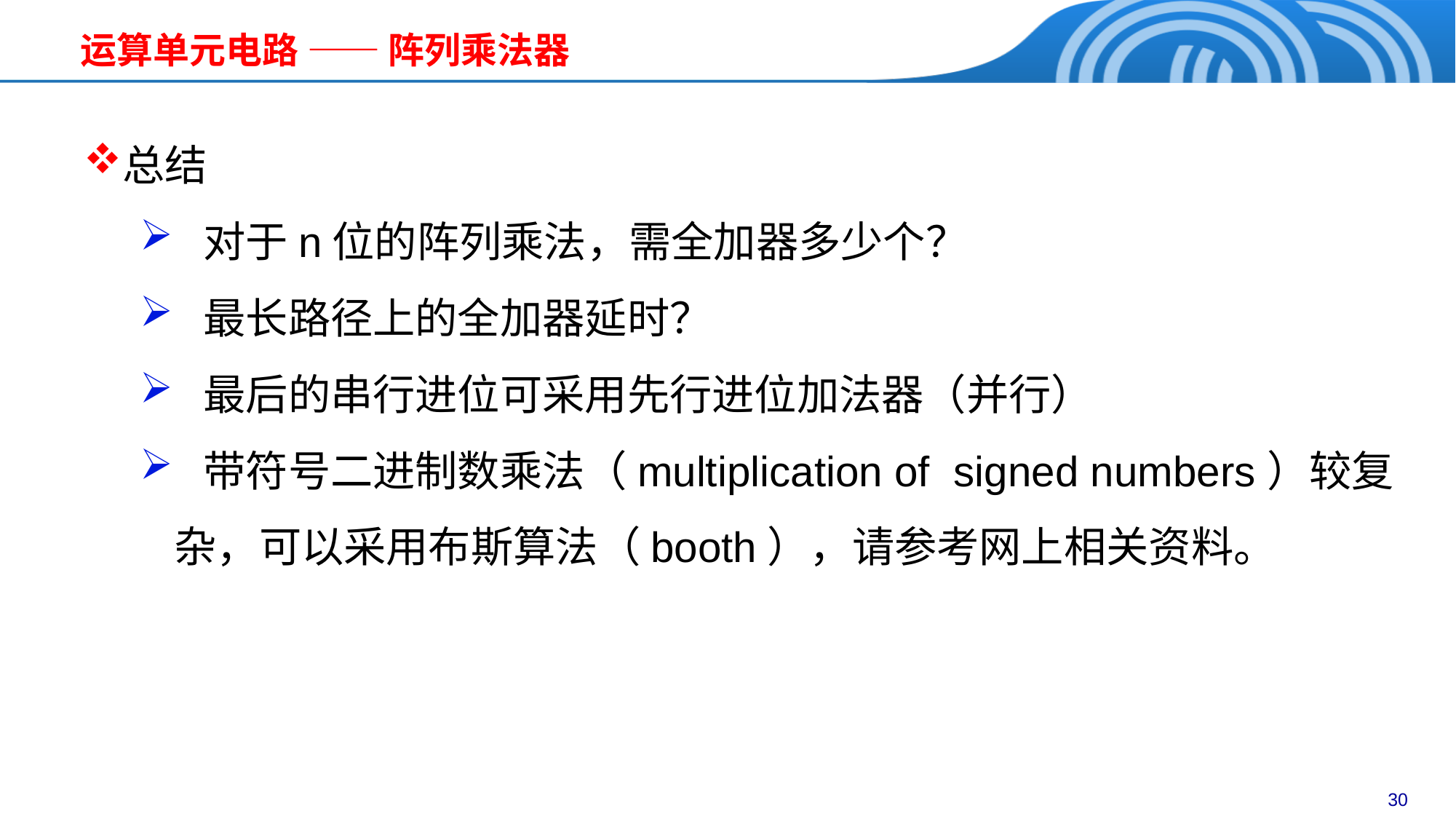

# 运算单元电路 —— 阵列乘法器
总结
  对于n位的阵列乘法，需全加器多少个？
  最长路径上的全加器延时？
  最后的串行进位可采用先行进位加法器（并行）
  带符号二进制数乘法（multiplication of  signed numbers）较复杂，可以采用布斯算法（booth），请参考网上相关资料。